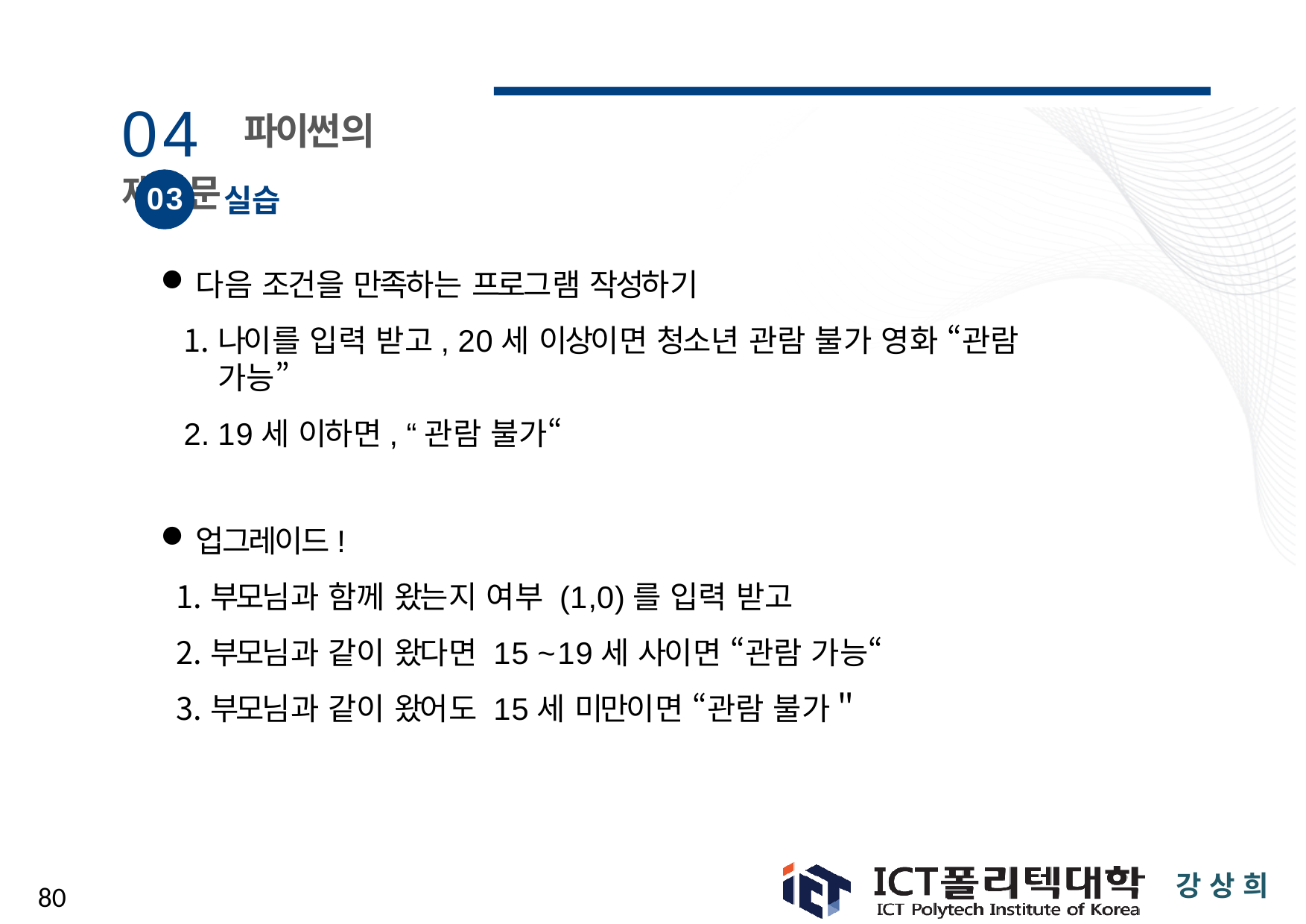

# 04 파이썬의 제어문

03
실습
다음 조건을 만족하는 프로그램 작성하기
나이를 입력 받고, 20세 이상이면 청소년 관람 불가 영화 “관람 가능”
19세 이하면, “관람 불가“

업그레이드!
부모님과 함께 왔는지 여부 (1,0)를 입력 받고
부모님과 같이 왔다면 15 ~19세 사이면 “관람 가능“
부모님과 같이 왔어도 15세 미만이면 “관람 불가＂